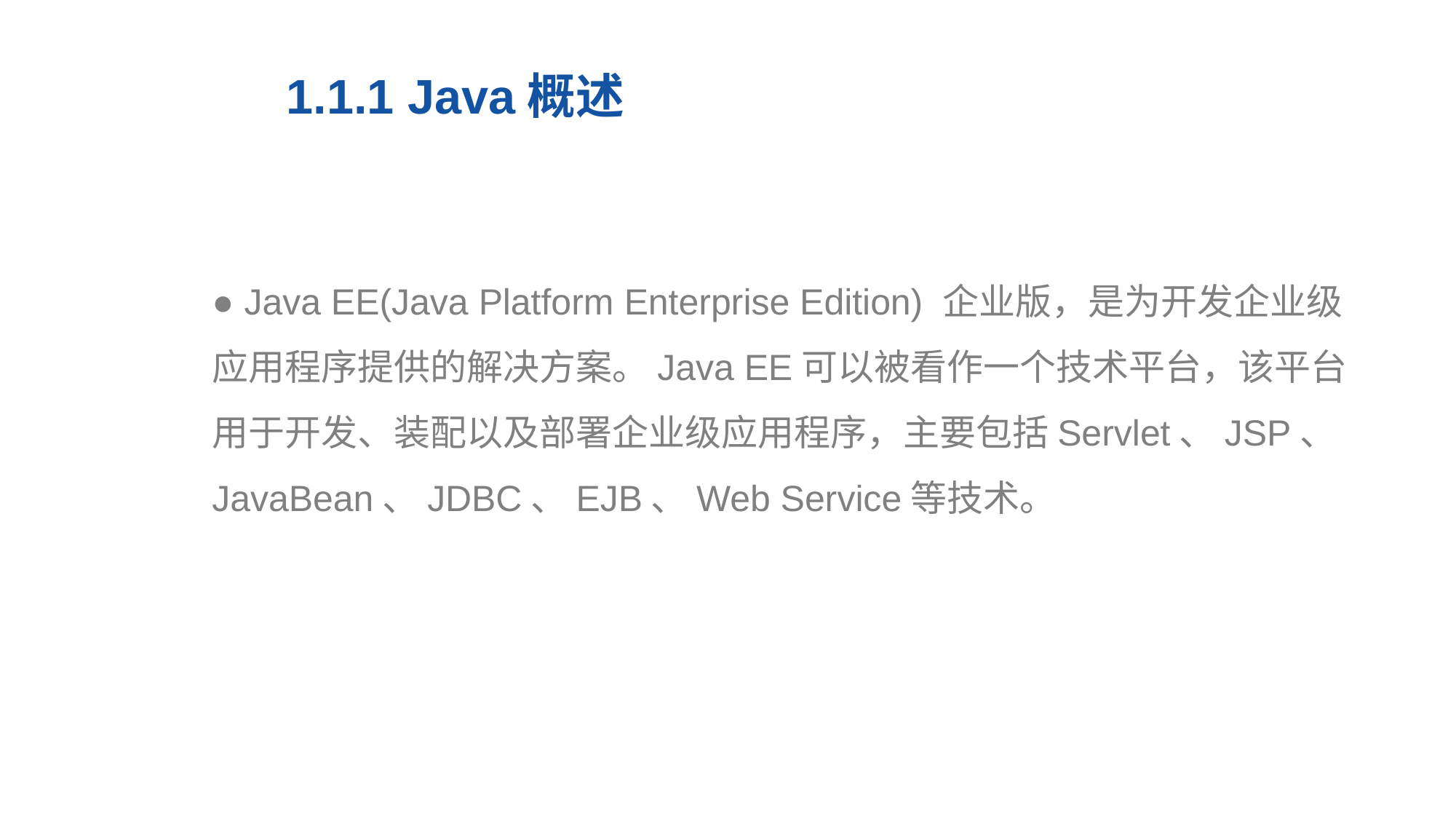

1.1.1 Java概述
● Java EE(Java Platform Enterprise Edition) 企业版，是为开发企业级应用程序提供的解决方案。Java EE可以被看作一个技术平台，该平台用于开发、装配以及部署企业级应用程序，主要包括Servlet、JSP、JavaBean、JDBC、EJB、Web Service等技术。